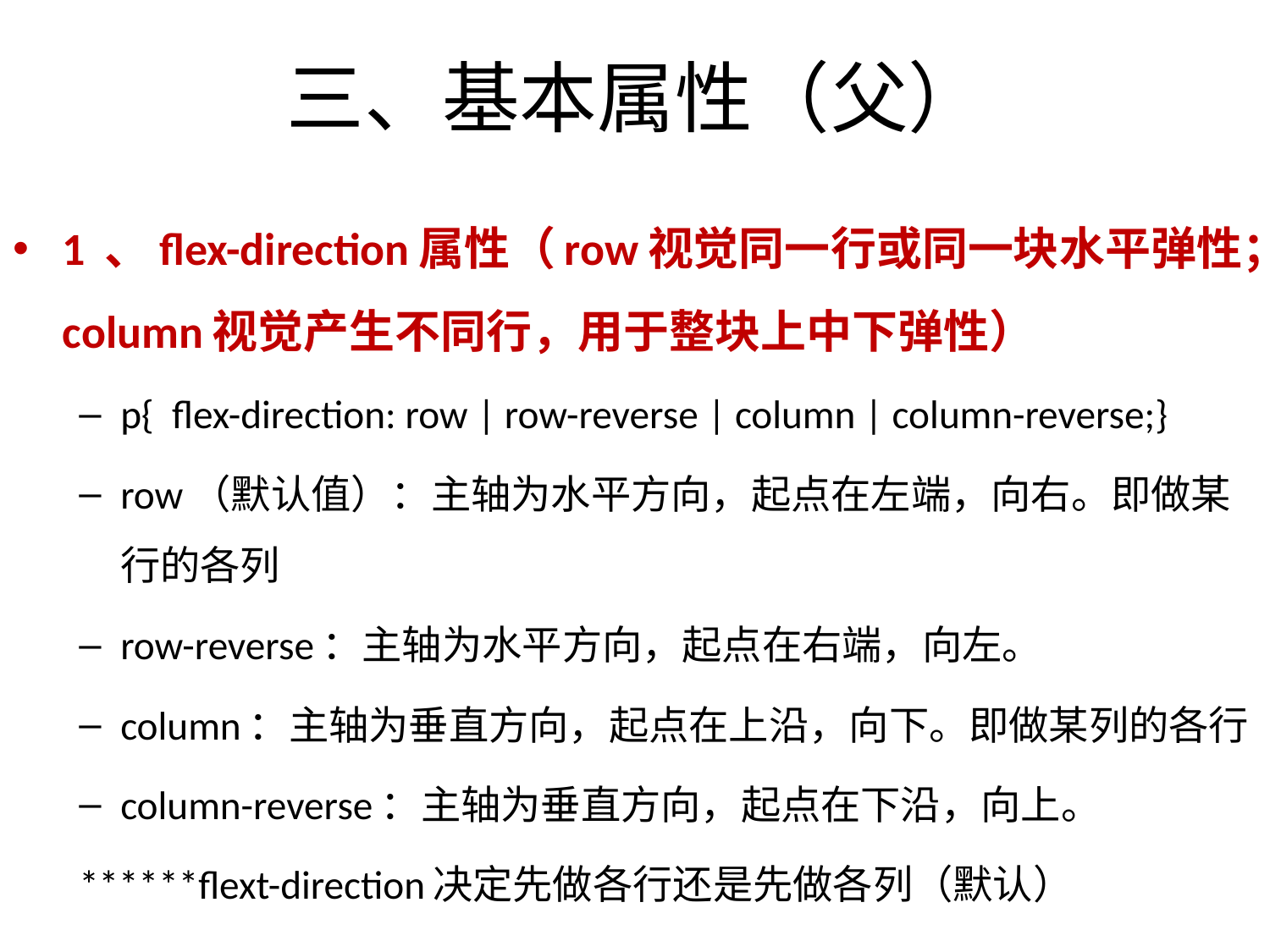

# 三、基本属性（父）
1 、flex-direction属性（row视觉同一行或同一块水平弹性；column视觉产生不同行，用于整块上中下弹性）
p{  flex-direction: row | row-reverse | column | column-reverse;}
row（默认值）：主轴为水平方向，起点在左端，向右。即做某行的各列
row-reverse：主轴为水平方向，起点在右端，向左。
column：主轴为垂直方向，起点在上沿，向下。即做某列的各行
column-reverse：主轴为垂直方向，起点在下沿，向上。
******flext-direction决定先做各行还是先做各列（默认）